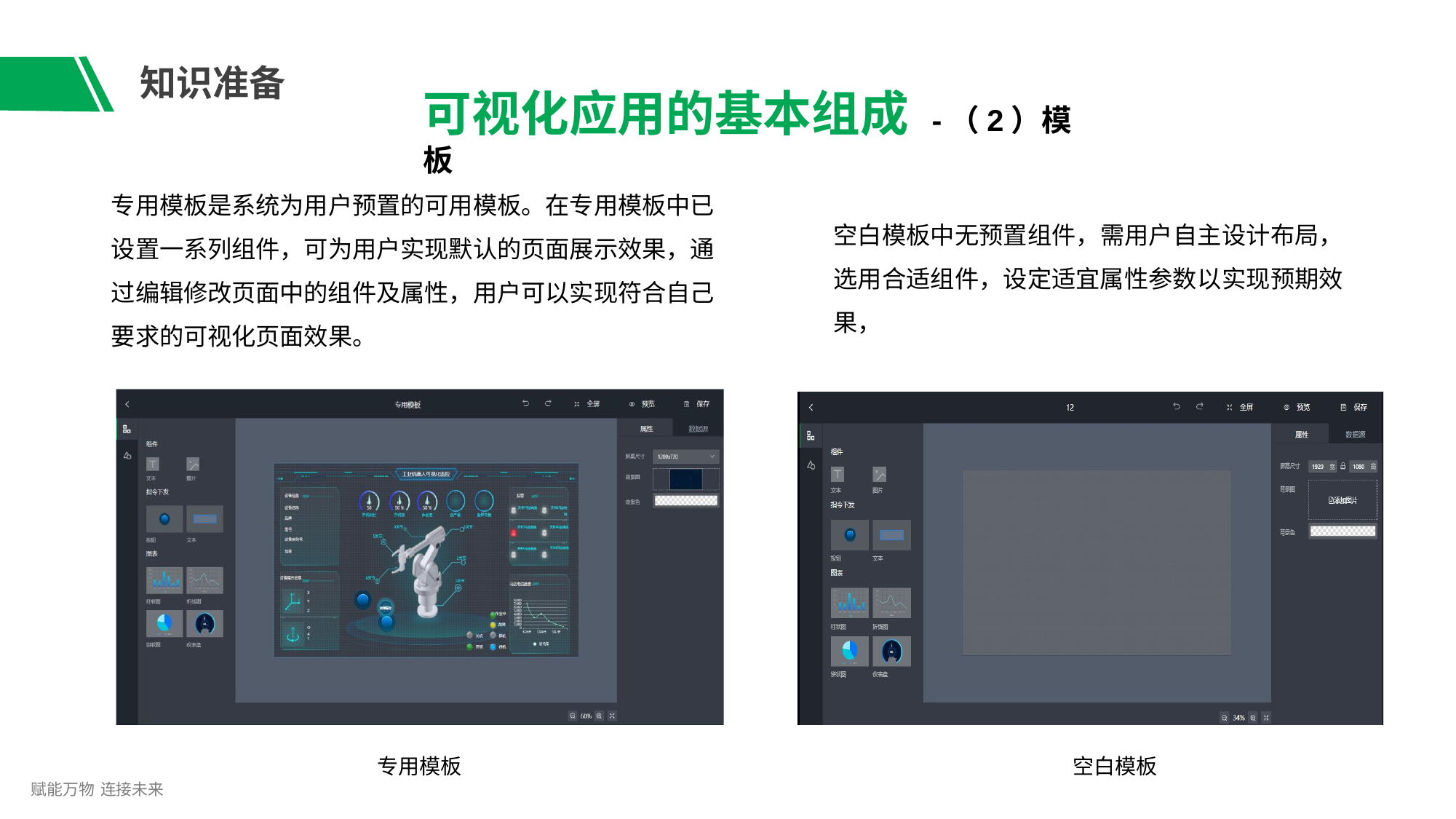

# 知识准备
可视化应用的基本组成 -（2）模板
专用模板是系统为用户预置的可用模板。在专用模板中已 设置一系列组件，可为用户实现默认的页面展示效果，通
过编辑修改页面中的组件及属性，用户可以实现符合自己 要求的可视化页面效果。
空白模板中无预置组件，需用户自主设计布局， 选用合适组件，设定适宜属性参数以实现预期效 果，

专用模板
空白模板
赋能万物 连接未来